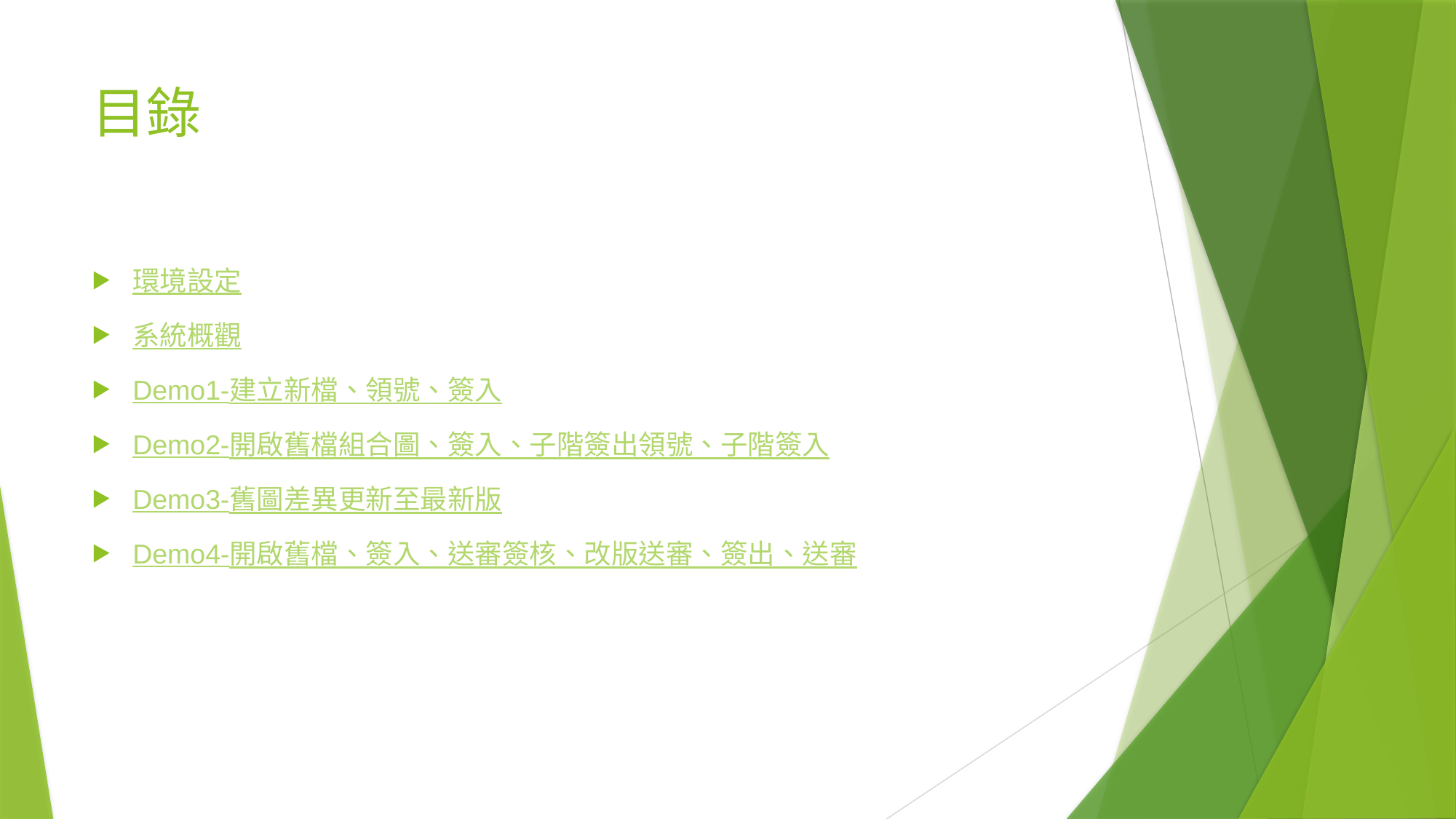

# 目錄
環境設定
系統概觀
Demo1-建立新檔、領號、簽入
Demo2-開啟舊檔組合圖、簽入、子階簽出領號、子階簽入
Demo3-舊圖差異更新至最新版
Demo4-開啟舊檔、簽入、送審簽核、改版送審、簽出、送審